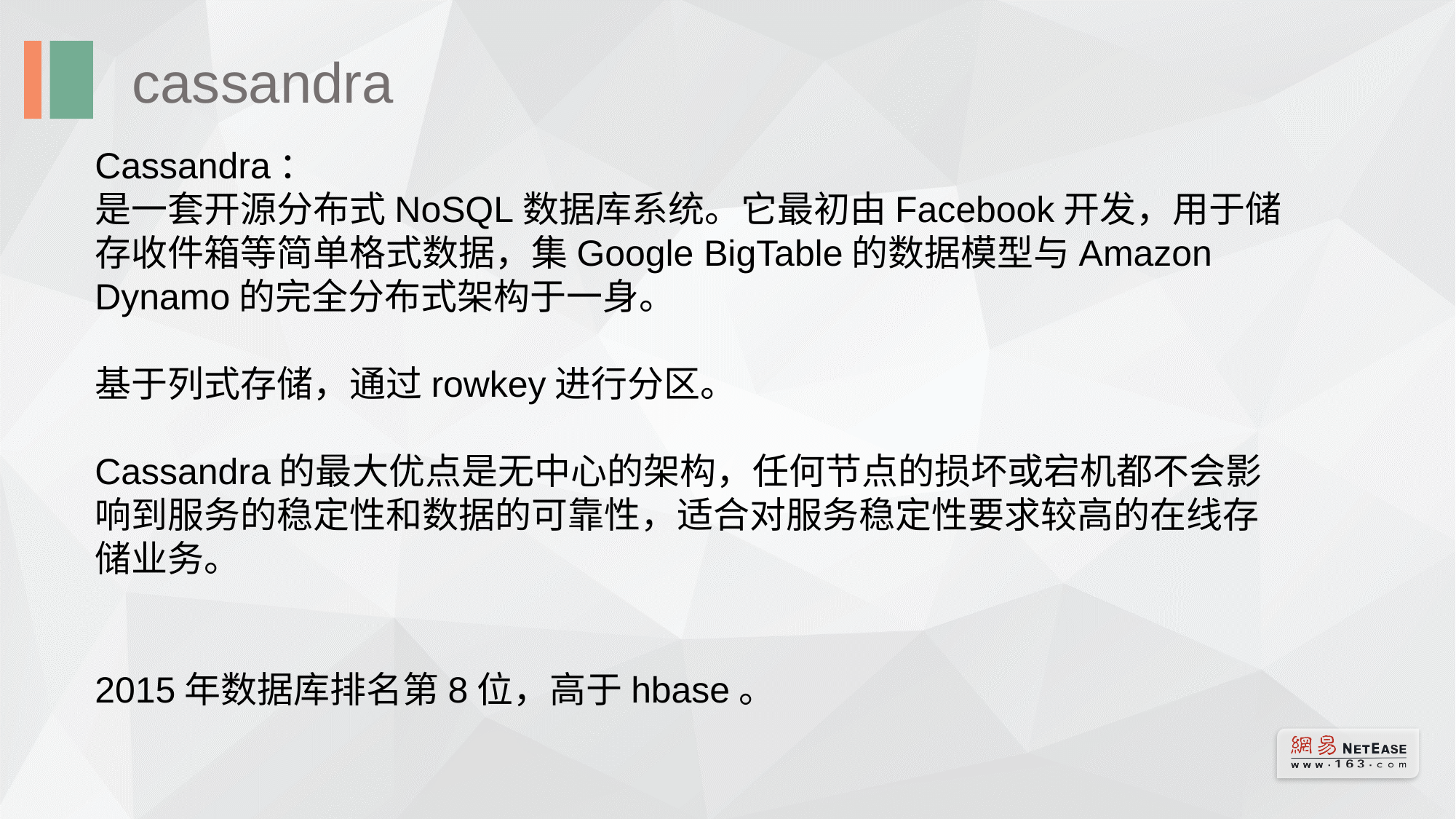

cassandra
Cassandra：
是一套开源分布式NoSQL数据库系统。它最初由Facebook开发，用于储存收件箱等简单格式数据，集Google BigTable的数据模型与Amazon Dynamo的完全分布式架构于一身。

基于列式存储，通过rowkey进行分区。

Cassandra的最大优点是无中心的架构，任何节点的损坏或宕机都不会影响到服务的稳定性和数据的可靠性，适合对服务稳定性要求较高的在线存储业务。

2015年数据库排名第8位，高于hbase。